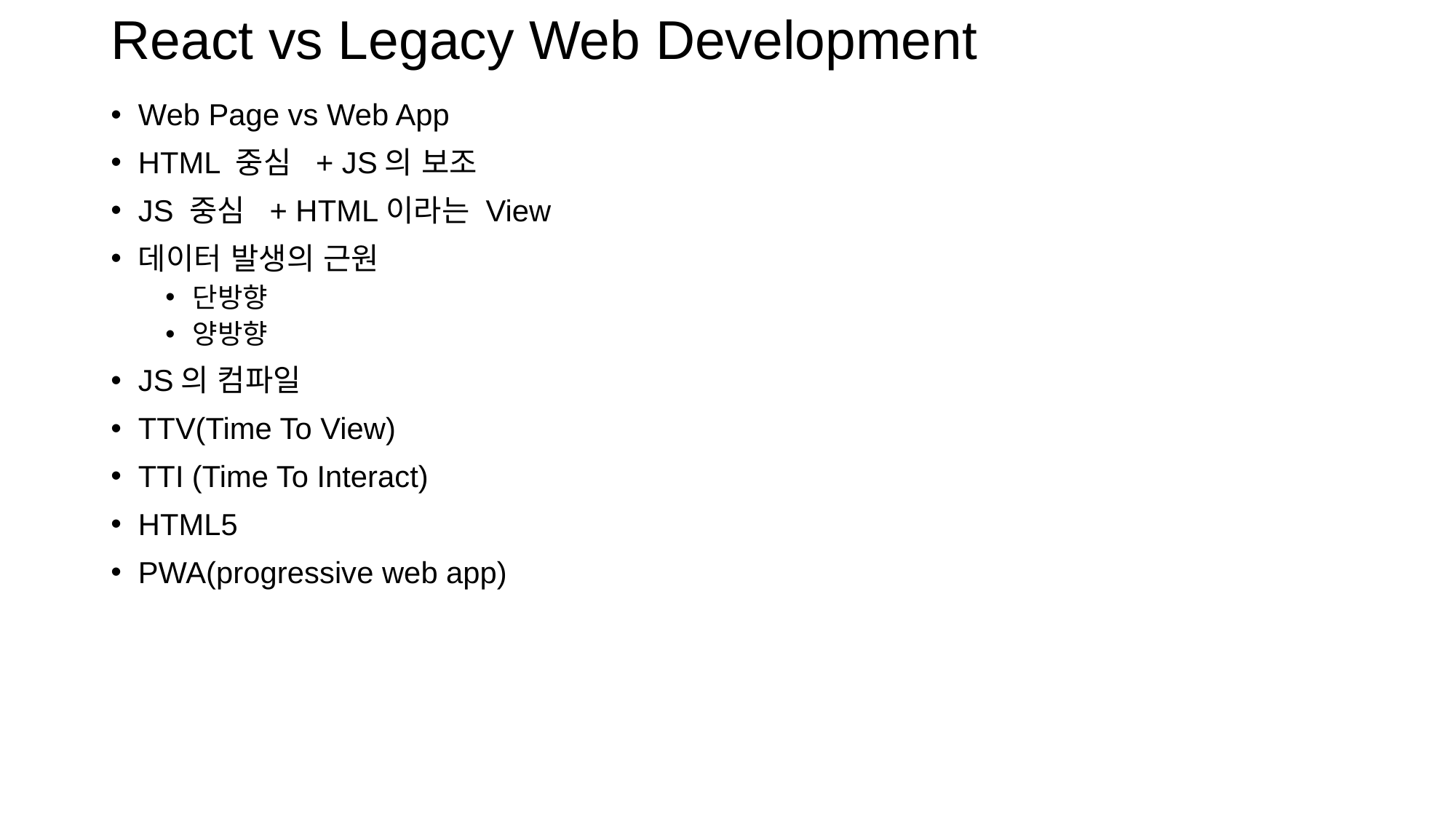

# React vs Legacy Web Development
Web Page vs Web App
HTML 중심  + JS의 보조
JS 중심  + HTML이라는 View
데이터 발생의 근원
단방향
양방향
JS의 컴파일
TTV(Time To View)
TTI (Time To Interact)
HTML5
PWA(progressive web app)